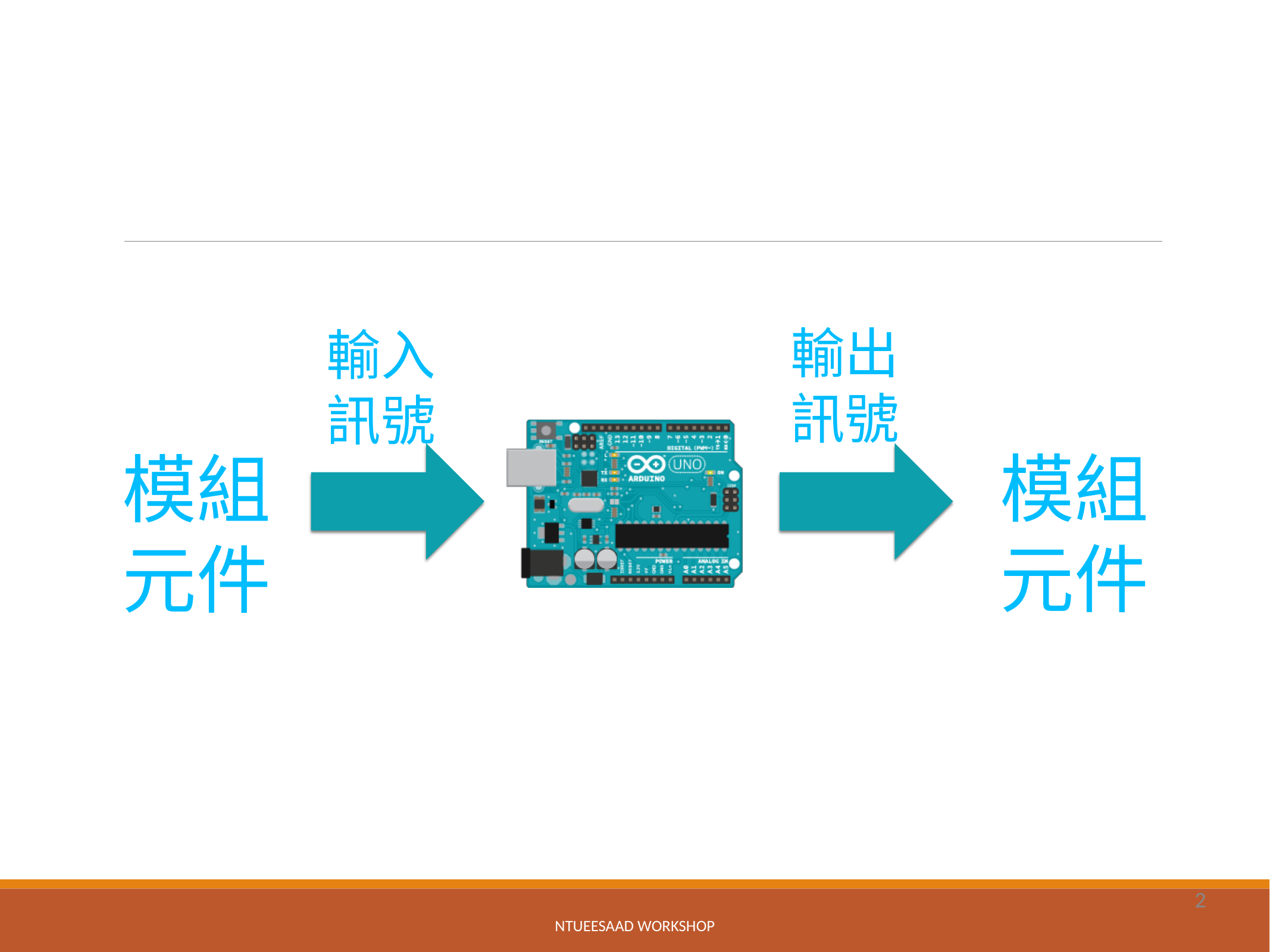

# 輸出 訊號
輸入 訊號

模組
元件
模組
元件

2
NTUEESAAD WORKSHOP